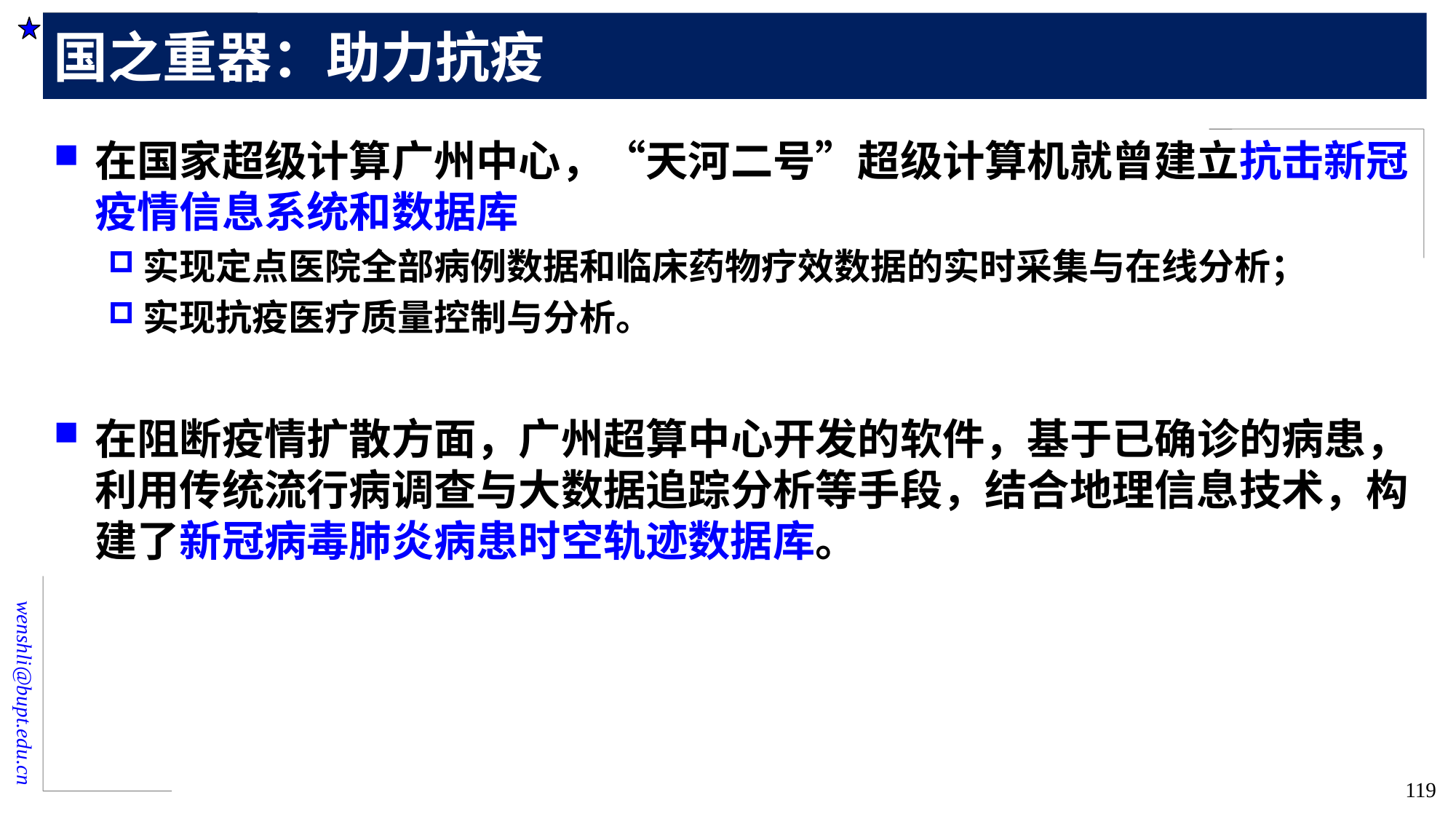

# 国之重器：助力抗疫
在国家超级计算广州中心，“天河二号”超级计算机就曾建立抗击新冠疫情信息系统和数据库
实现定点医院全部病例数据和临床药物疗效数据的实时采集与在线分析；
实现抗疫医疗质量控制与分析。

在阻断疫情扩散方面，广州超算中心开发的软件，基于已确诊的病患，利用传统流行病调查与大数据追踪分析等手段，结合地理信息技术，构建了新冠病毒肺炎病患时空轨迹数据库。

119